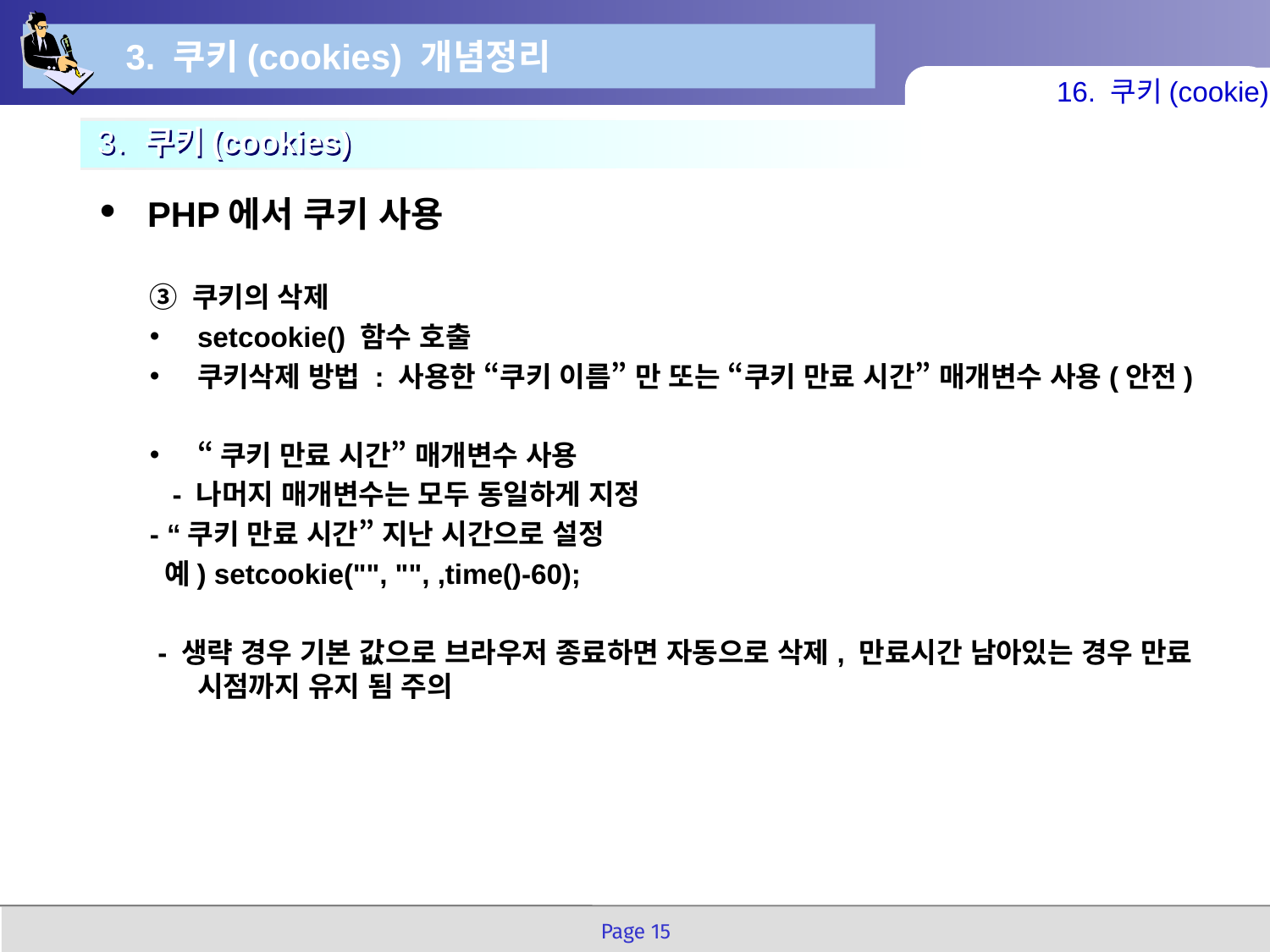

3. 쿠키(cookies) 개념정리
16. 쿠키(cookie)
3. 쿠키(cookies)

PHP에서 쿠키 사용

③ 쿠키의 삭제
setcookie() 함수 호출
쿠키삭제 방법 : 사용한 “쿠키 이름” 만 또는 “쿠키 만료 시간” 매개변수 사용(안전)

“쿠키 만료 시간” 매개변수 사용
- 나머지 매개변수는 모두 동일하게 지정
- “쿠키 만료 시간” 지난 시간으로 설정
 예) setcookie("", "", ,time()-60);

 - 생략 경우 기본 값으로 브라우저 종료하면 자동으로 삭제, 만료시간 남아있는 경우 만료 시점까지 유지 됨 주의
Page 15